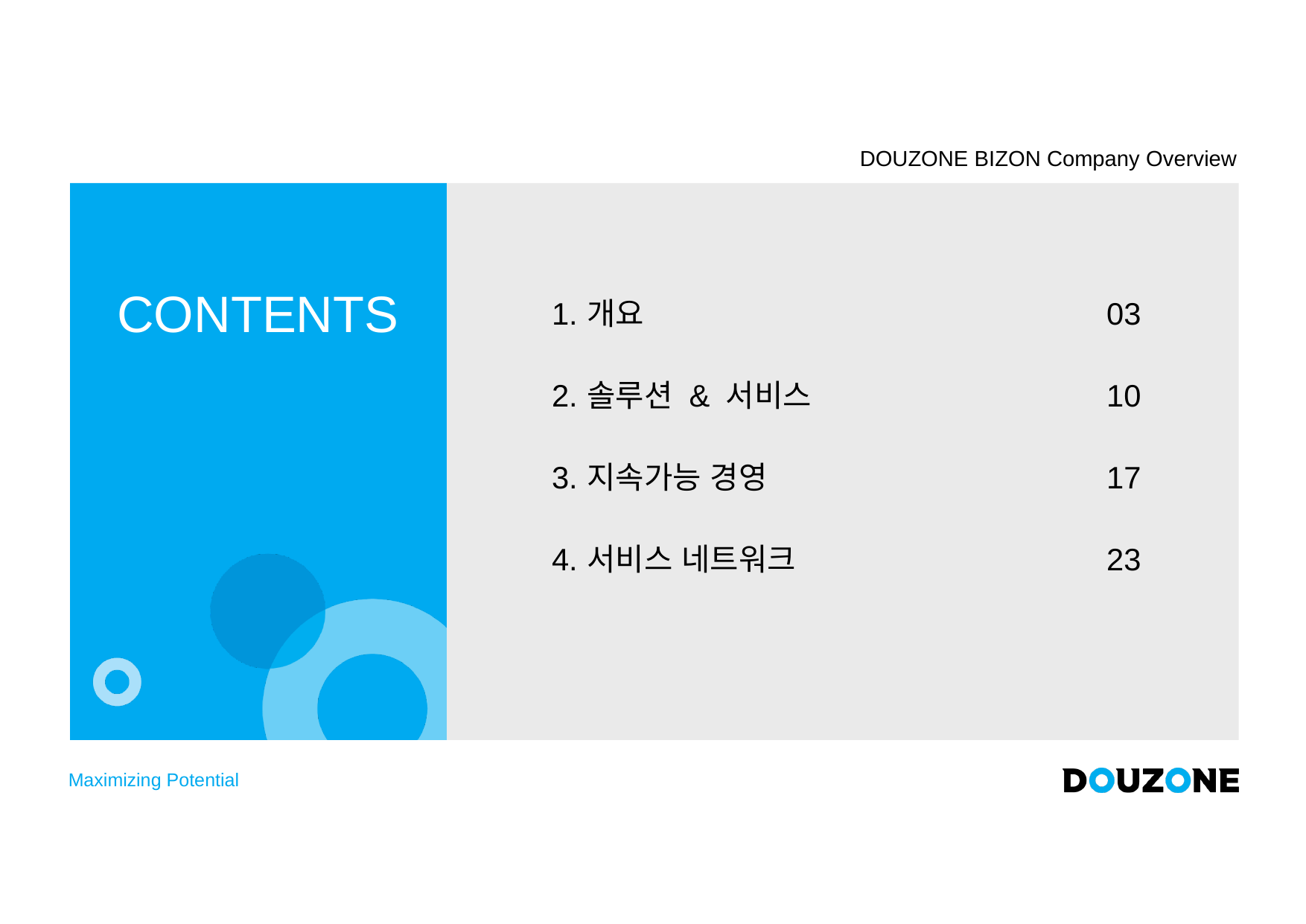

# DOUZONE BIZON Company Overview
개요
솔루션 & 서비스
지속가능 경영
서비스 네트워크
03
10
17
23